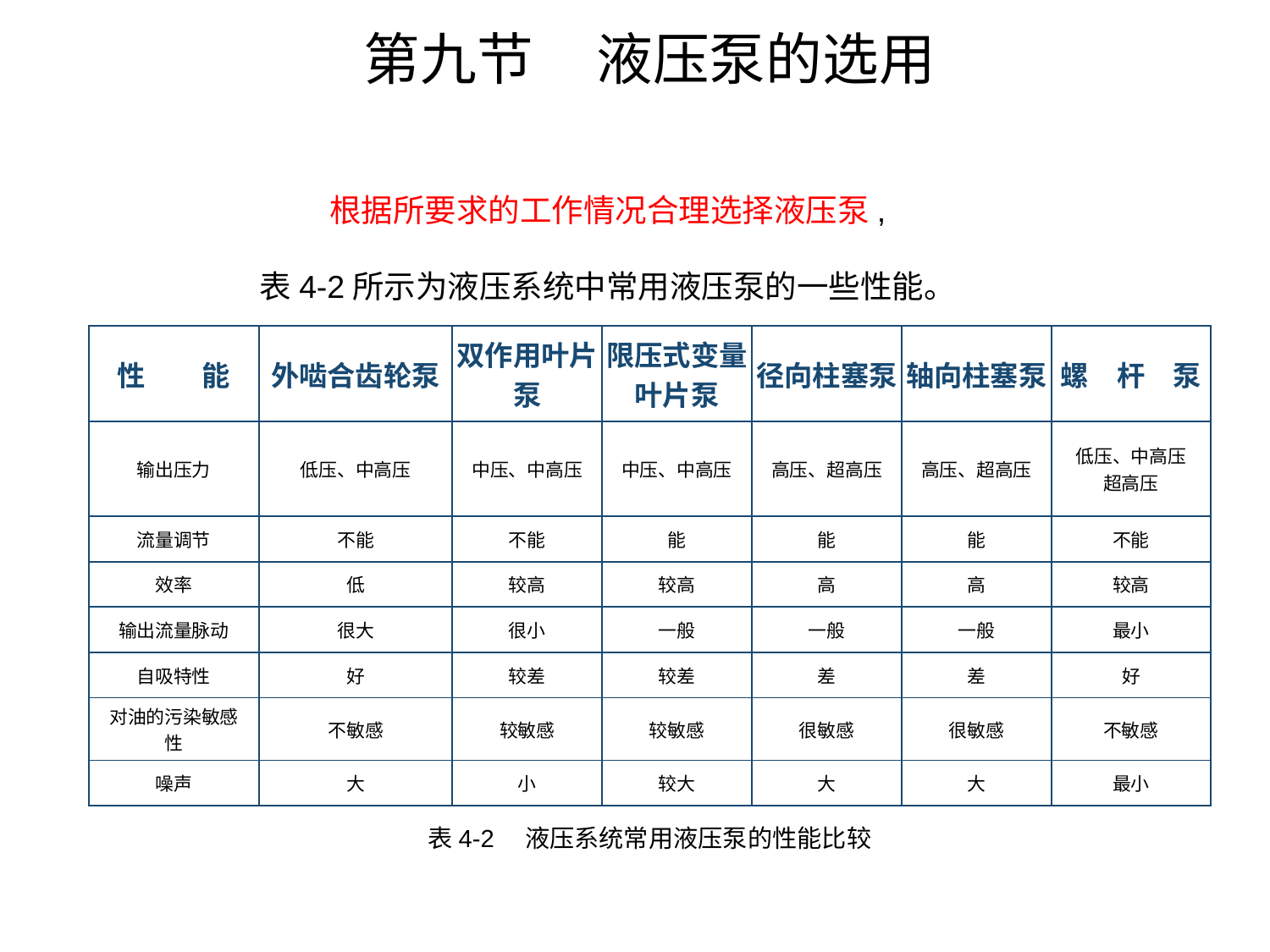

第九节     液压泵的选用
根据所要求的工作情况合理选择液压泵,
表4-2所示为液压系统中常用液压泵的一些性能。
| 性　　能 | 外啮合齿轮泵 | 双作用叶片泵 | 限压式变量 叶片泵 | 径向柱塞泵 | 轴向柱塞泵 | 螺　杆　泵 |
| --- | --- | --- | --- | --- | --- | --- |
| 输出压力 | 低压、中高压 | 中压、中高压 | 中压、中高压 | 高压、超高压 | 高压、超高压 | 低压、中高压 超高压 |
| 流量调节 | 不能 | 不能 | 能 | 能 | 能 | 不能 |
| 效率 | 低 | 较高 | 较高 | 高 | 高 | 较高 |
| 输出流量脉动 | 很大 | 很小 | 一般 | 一般 | 一般 | 最小 |
| 自吸特性 | 好 | 较差 | 较差 | 差 | 差 | 好 |
| 对油的污染敏感性 | 不敏感 | 较敏感 | 较敏感 | 很敏感 | 很敏感 | 不敏感 |
| 噪声 | 大 | 小 | 较大 | 大 | 大 | 最小 |
表4-2　液压系统常用液压泵的性能比较